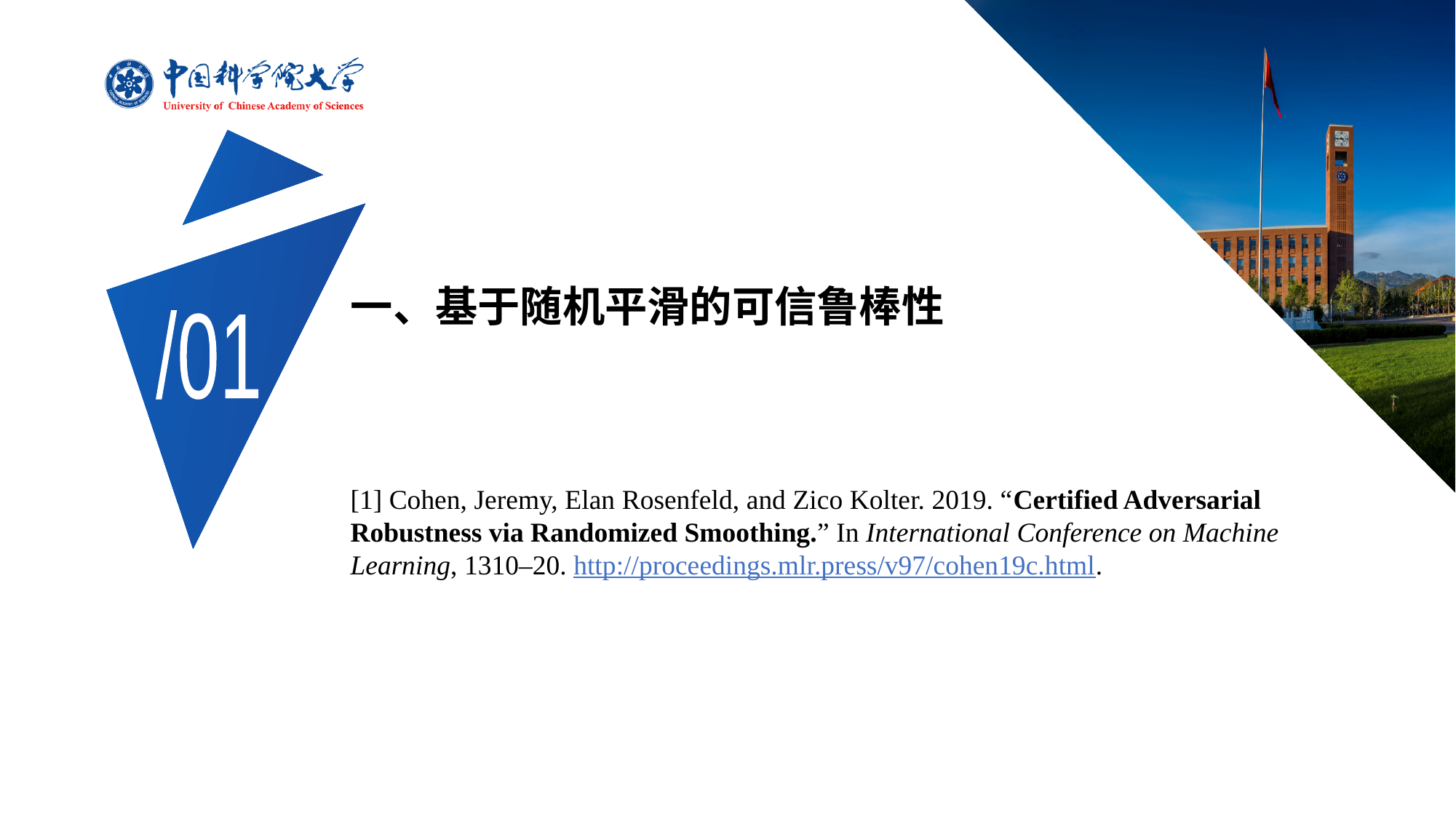

# 一、基于随机平滑的可信鲁棒性
/01
[1] Cohen, Jeremy, Elan Rosenfeld, and Zico Kolter. 2019. “Certified Adversarial Robustness via Randomized Smoothing.” In International Conference on Machine Learning, 1310–20. http://proceedings.mlr.press/v97/cohen19c.html.